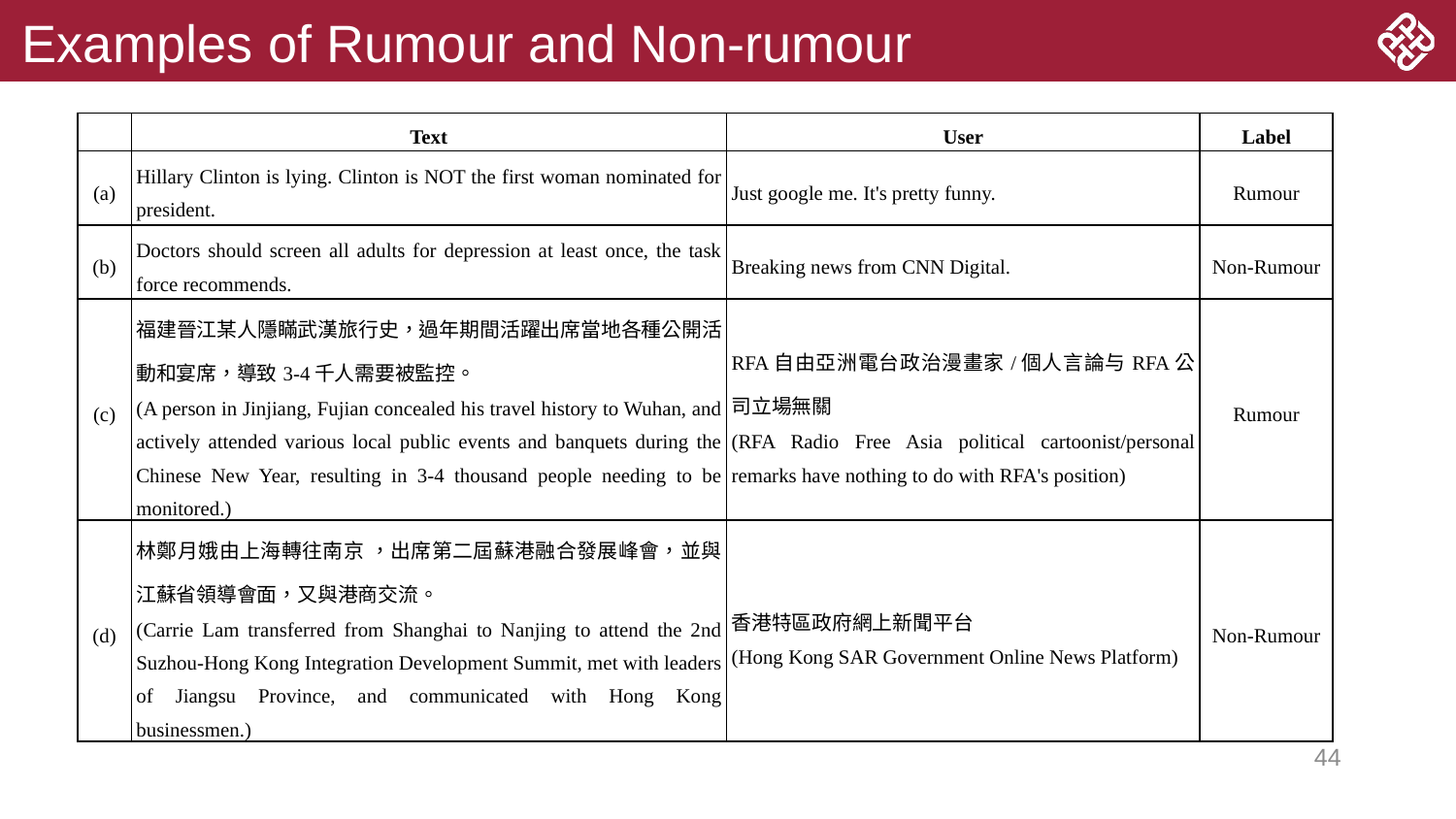

# Examples of Rumour and Non-rumour
|  | Text | User | Label |
| --- | --- | --- | --- |
| (a) | Hillary Clinton is lying. Clinton is NOT the first woman nominated for president. | Just google me. It's pretty funny. | Rumour |
| (b) | Doctors should screen all adults for depression at least once, the task force recommends. | Breaking news from CNN Digital. | Non-Rumour |
| (c) | 福建晉江某人隱瞞武漢旅行史，過年期間活躍出席當地各種公開活動和宴席，導致3-4千人需要被監控。 (A person in Jinjiang, Fujian concealed his travel history to Wuhan, and actively attended various local public events and banquets during the Chinese New Year, resulting in 3-4 thousand people needing to be monitored.) | RFA自由亞洲電台政治漫畫家/個人言論与RFA公司立場無關 (RFA Radio Free Asia political cartoonist/personal remarks have nothing to do with RFA's position) | Rumour |
| (d) | 林鄭月娥由上海轉往南京 ，出席第二屆蘇港融合發展峰會，並與江蘇省領導會面，又與港商交流。 (Carrie Lam transferred from Shanghai to Nanjing to attend the 2nd Suzhou-Hong Kong Integration Development Summit, met with leaders of Jiangsu Province, and communicated with Hong Kong businessmen.) | 香港特區政府網上新聞平台 (Hong Kong SAR Government Online News Platform) | Non-Rumour |
44